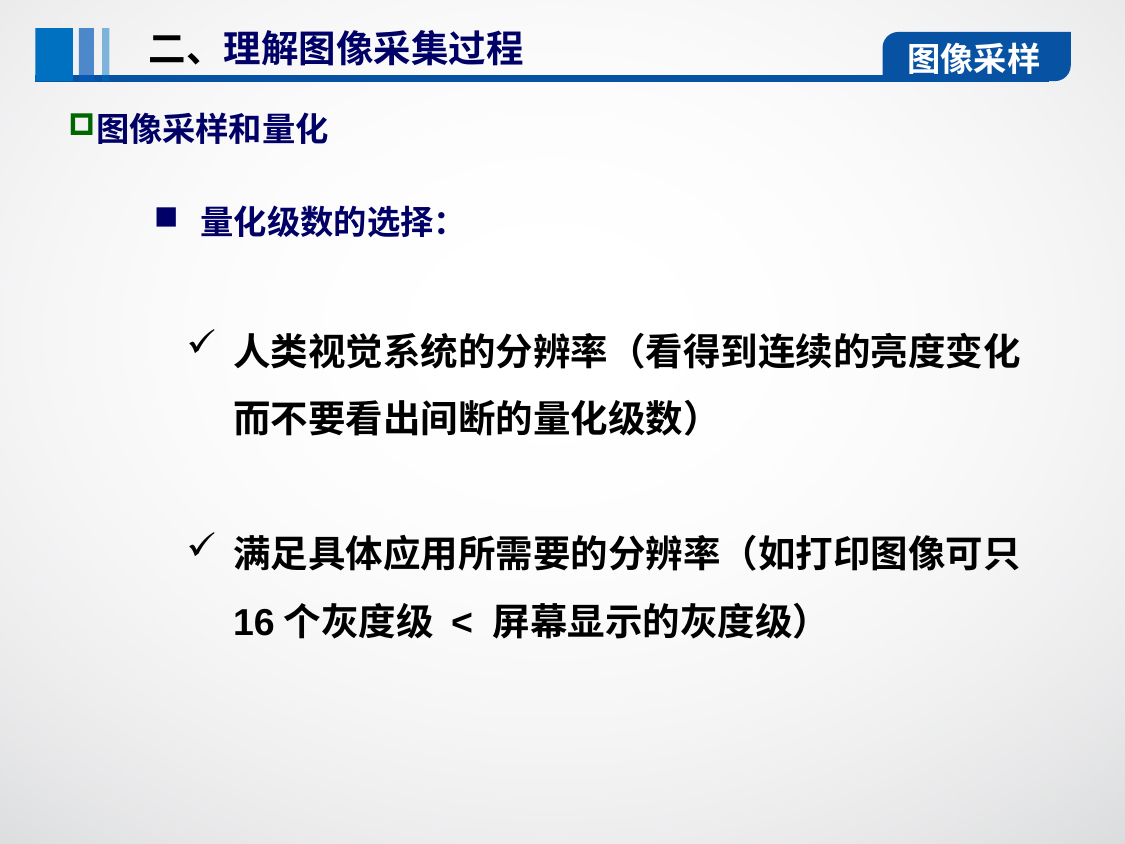

二、理解图像采集过程
图像采样
图像采样和量化
量化级数的选择：
人类视觉系统的分辨率（看得到连续的亮度变化而不要看出间断的量化级数）

满足具体应用所需要的分辨率（如打印图像可只16个灰度级 < 屏幕显示的灰度级）